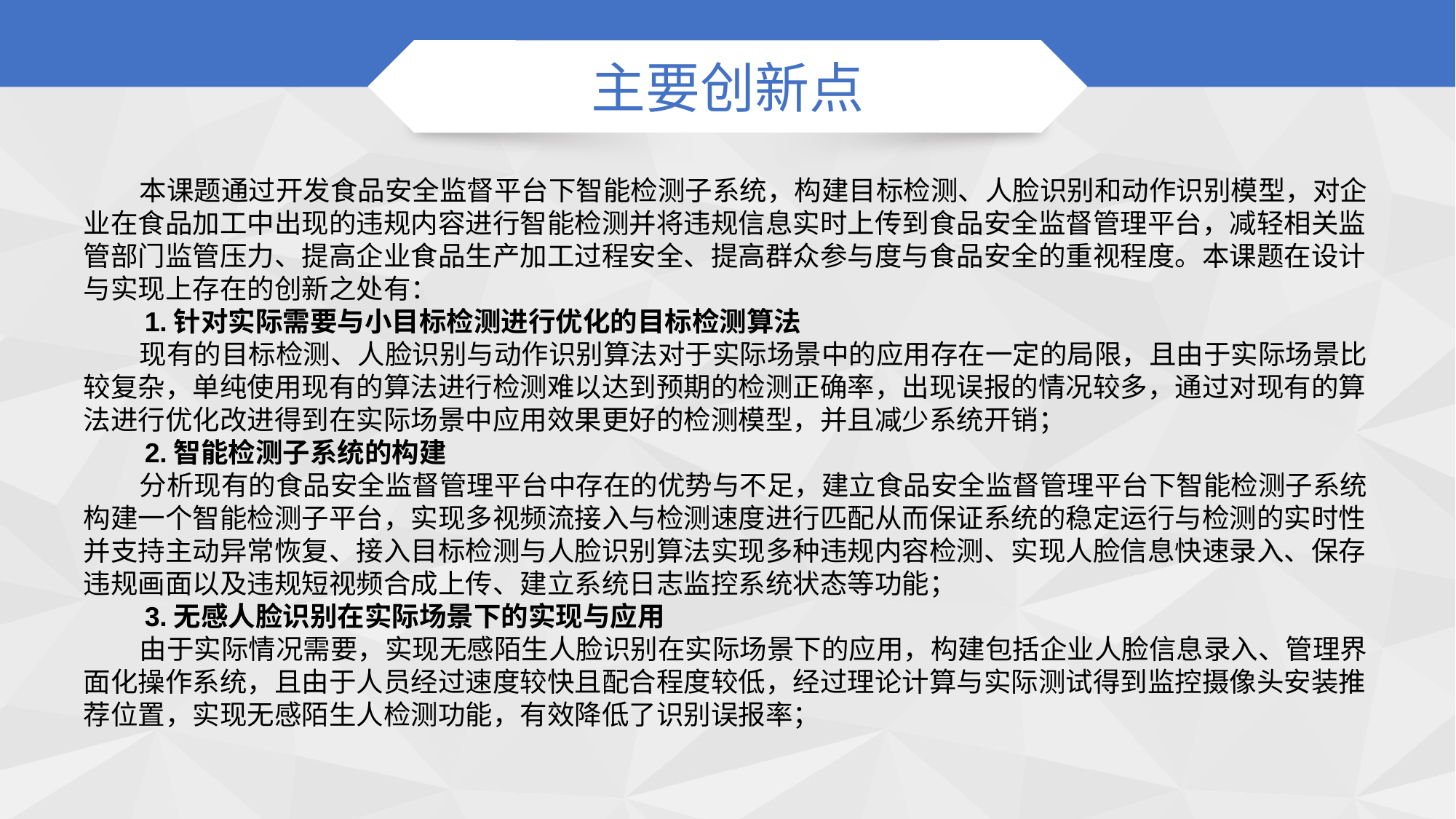

# 主要创新点
        本课题通过开发食品安全监督平台下智能检测子系统，构建目标检测、人脸识别和动作识别模型，对企业在食品加工中出现的违规内容进行智能检测并将违规信息实时上传到食品安全监督管理平台，减轻相关监管部门监管压力、提高企业食品生产加工过程安全、提高群众参与度与食品安全的重视程度。本课题在设计与实现上存在的创新之处有：
        1.针对实际需要与小目标检测进行优化的目标检测算法
        现有的目标检测、人脸识别与动作识别算法对于实际场景中的应用存在一定的局限，且由于实际场景比较复杂，单纯使用现有的算法进行检测难以达到预期的检测正确率，出现误报的情况较多，通过对现有的算法进行优化改进得到在实际场景中应用效果更好的检测模型，并且减少系统开销；
        2.智能检测子系统的构建
        分析现有的食品安全监督管理平台中存在的优势与不足，建立食品安全监督管理平台下智能检测子系统构建一个智能检测子平台，实现多视频流接入与检测速度进行匹配从而保证系统的稳定运行与检测的实时性并支持主动异常恢复、接入目标检测与人脸识别算法实现多种违规内容检测、实现人脸信息快速录入、保存违规画面以及违规短视频合成上传、建立系统日志监控系统状态等功能；
        3.无感人脸识别在实际场景下的实现与应用
        由于实际情况需要，实现无感陌生人脸识别在实际场景下的应用，构建包括企业人脸信息录入、管理界面化操作系统，且由于人员经过速度较快且配合程度较低，经过理论计算与实际测试得到监控摄像头安装推荐位置，实现无感陌生人检测功能，有效降低了识别误报率；